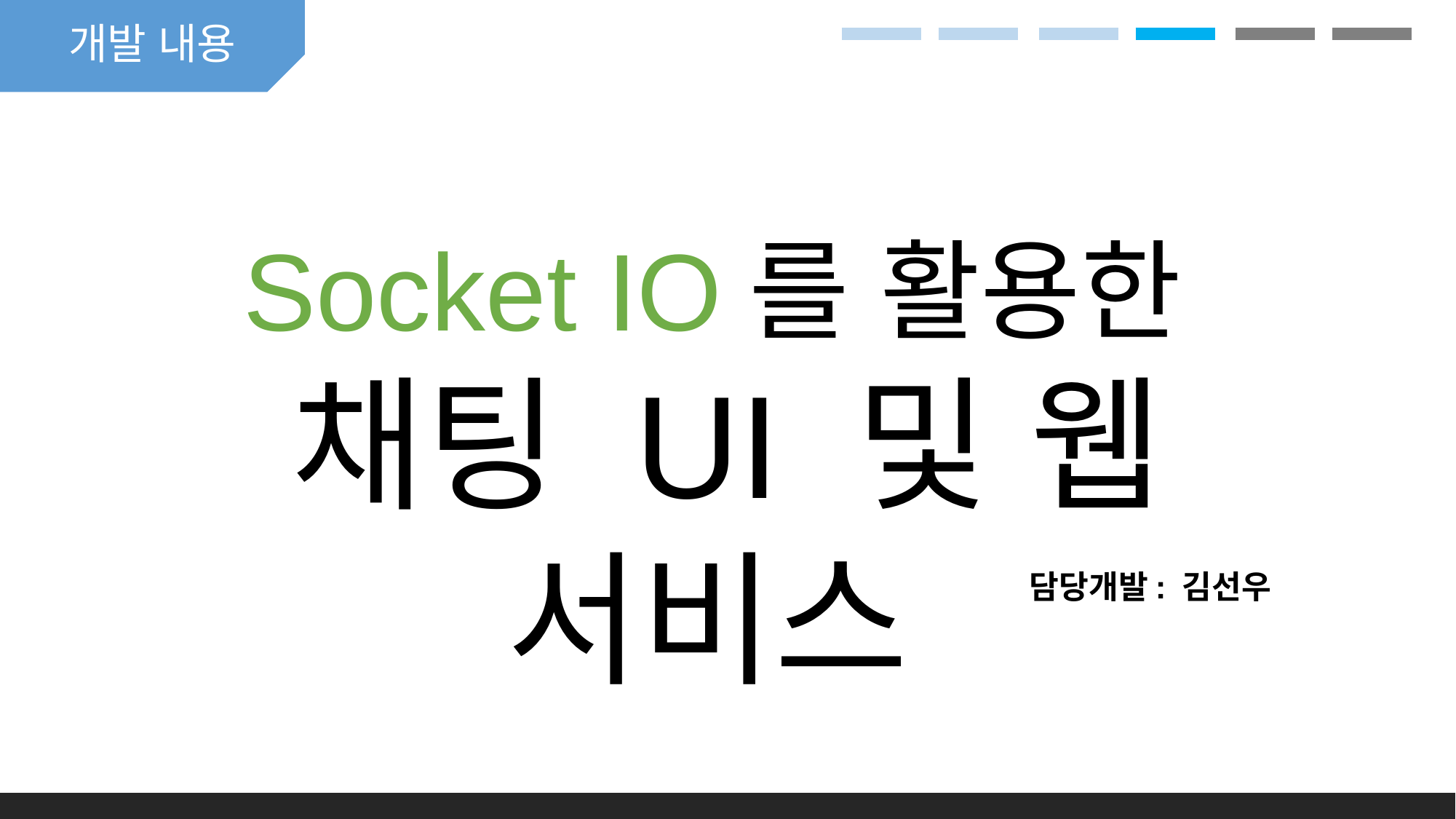

개발 내용
Socket IO를 활용한
채팅 UI 및 웹 서비스
담당개발: 김선우